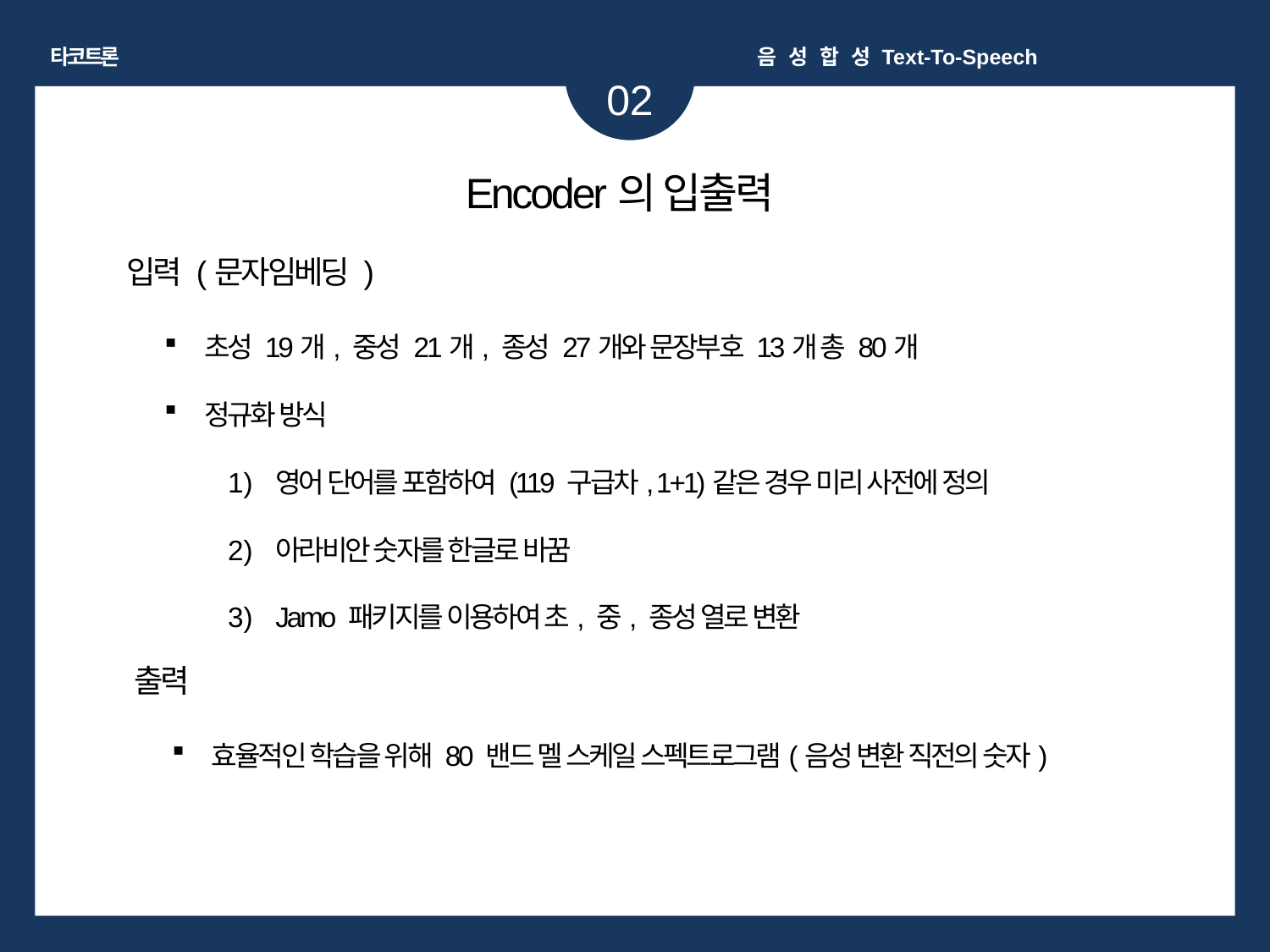

타코트론
음  성  합  성 Text-To-Speech
02

Encoder의 입출력
입력 (문자임베딩 )
초성 19개, 중성 21개, 종성 27개와 문장부호 13개 총 80개
정규화 방식
영어 단어를 포함하여 (119 구급차, 1+1)같은 경우 미리 사전에 정의
아라비안 숫자를 한글로 바꿈
Jamo 패키지를 이용하여 초, 중, 종성 열로 변환
출력
효율적인 학습을 위해 80 밴드 멜 스케일 스펙트로그램(음성 변환 직전의 숫자)